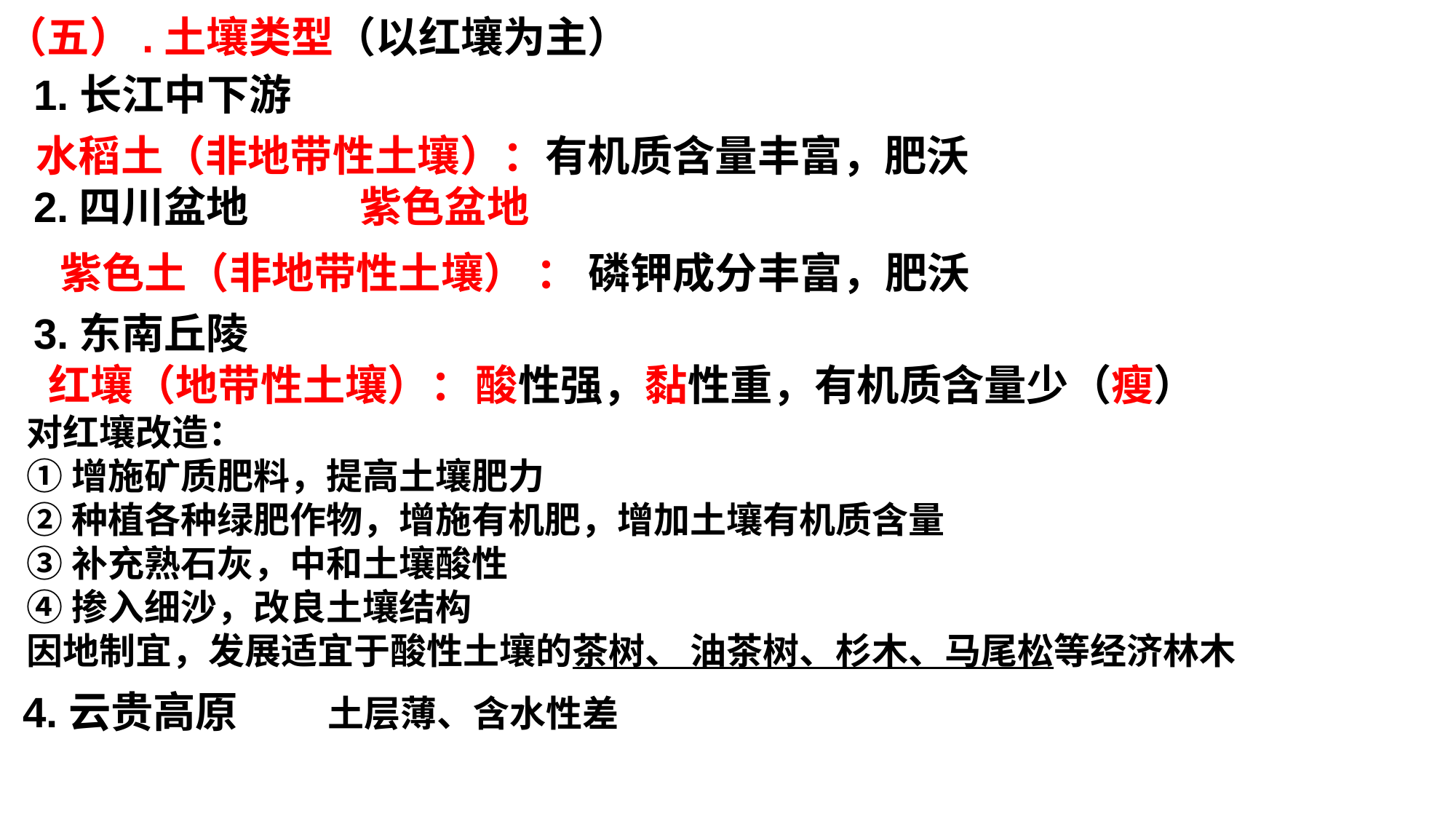

（五）.土壤类型（以红壤为主）
1.长江中下游
水稻土（非地带性土壤）：
有机质含量丰富，肥沃
2.四川盆地
紫色盆地
紫色土（非地带性土壤） ：
磷钾成分丰富，肥沃
“
”
：
3.东南丘陵
红壤（地带性土壤）：
酸性强，黏性重，有机质含量少（瘦）
对红壤改造：
①增施矿质肥料，提高土壤肥力
②种植各种绿肥作物，增施有机肥，增加土壤有机质含量
③补充熟石灰，中和土壤酸性
④掺入细沙，改良土壤结构
因地制宜，发展适宜于酸性土壤的茶树、 油茶树、杉木、马尾松等经济林木
4.云贵高原
土层薄、含水性差